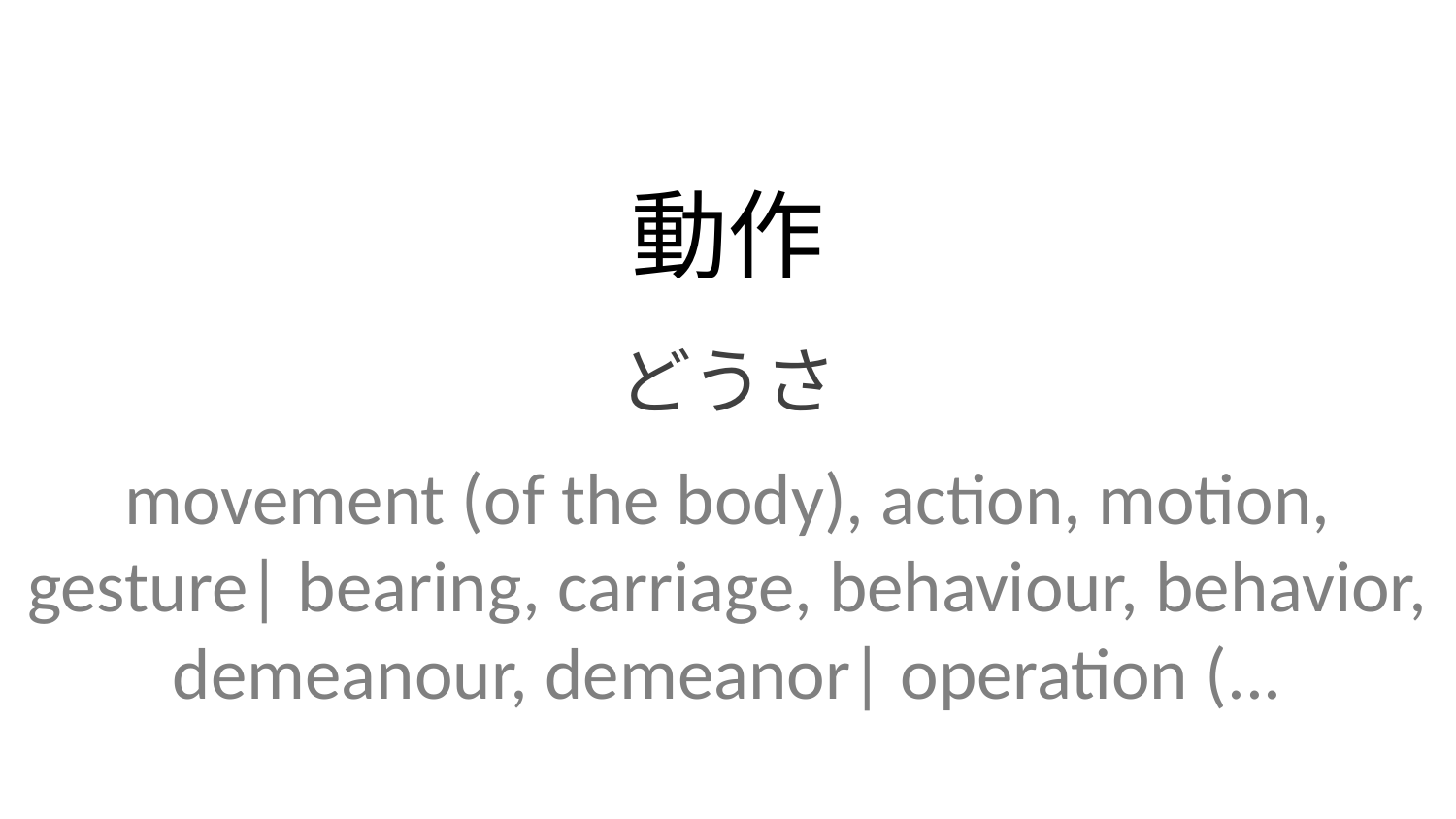

動作

どうさ
movement (of the body), action, motion, gesture| bearing, carriage, behaviour, behavior, demeanour, demeanor| operation (...